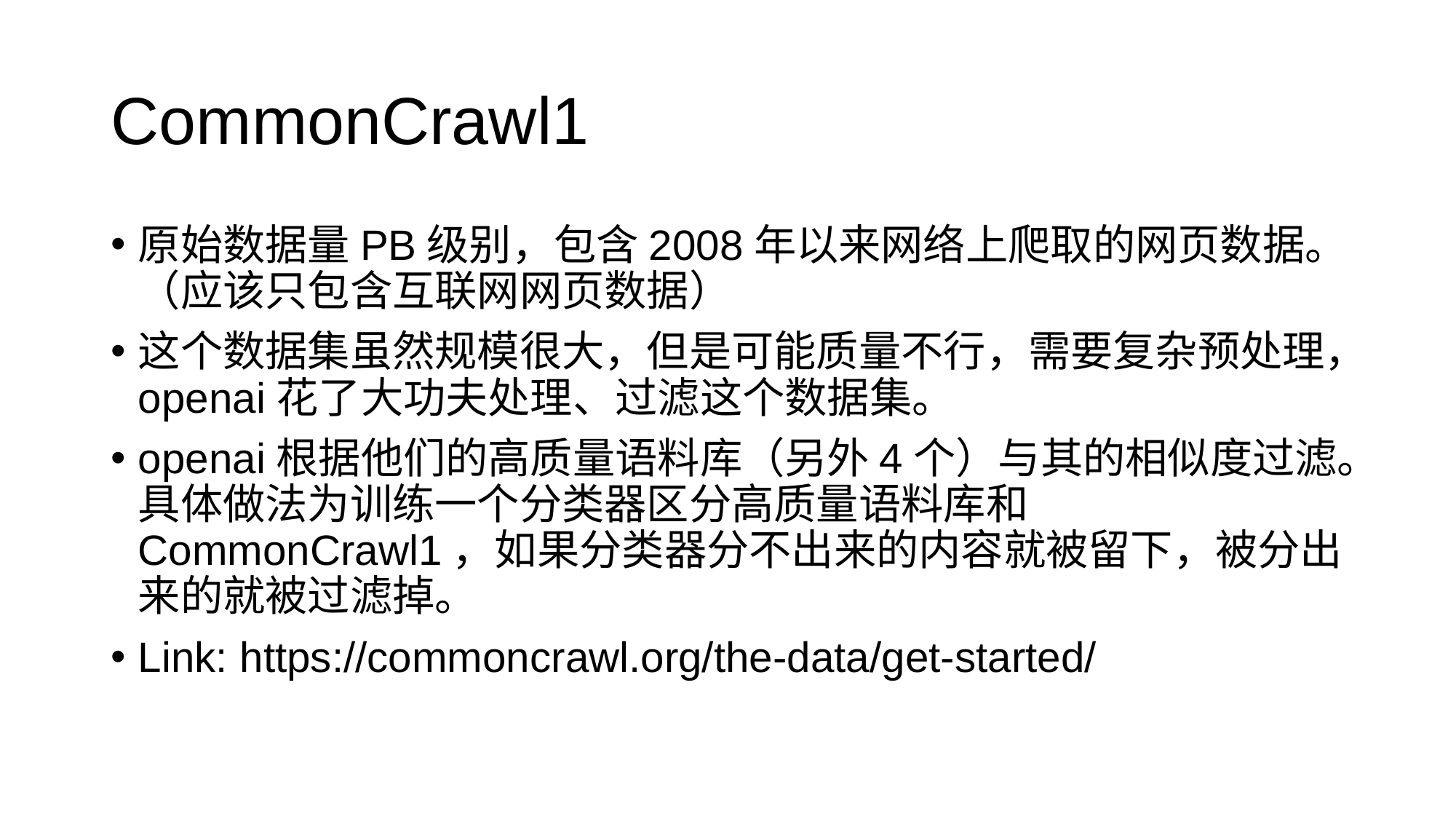

# CommonCrawl1
原始数据量PB级别，包含2008年以来网络上爬取的网页数据。（应该只包含互联网网页数据）
这个数据集虽然规模很大，但是可能质量不行，需要复杂预处理，openai花了大功夫处理、过滤这个数据集。
openai根据他们的高质量语料库（另外4个）与其的相似度过滤。具体做法为训练一个分类器区分高质量语料库和CommonCrawl1，如果分类器分不出来的内容就被留下，被分出来的就被过滤掉。
Link: https://commoncrawl.org/the-data/get-started/